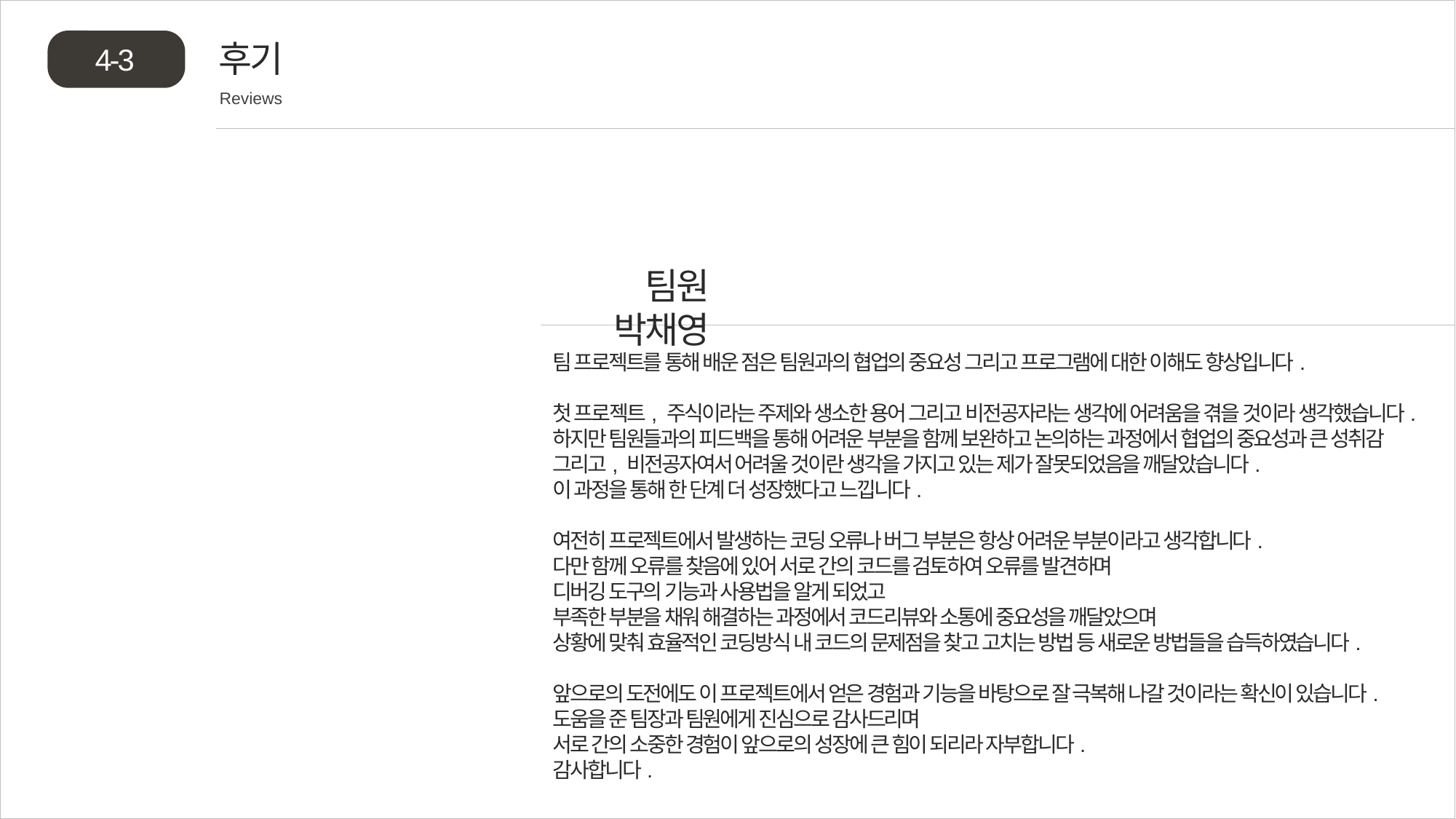

후기
4-3
Reviews
팀원 박채영
팀 프로젝트를 통해 배운 점은 팀원과의 협업의 중요성 그리고 프로그램에 대한 이해도 향상입니다.

첫 프로젝트, 주식이라는 주제와 생소한 용어 그리고 비전공자라는 생각에 어려움을 겪을 것이라 생각했습니다.
하지만 팀원들과의 피드백을 통해 어려운 부분을 함께 보완하고 논의하는 과정에서 협업의 중요성과 큰 성취감
그리고, 비전공자여서 어려울 것이란 생각을 가지고 있는 제가 잘못되었음을 깨달았습니다.
이 과정을 통해 한 단계 더 성장했다고 느낍니다.

여전히 프로젝트에서 발생하는 코딩 오류나 버그 부분은 항상 어려운 부분이라고 생각합니다.
다만 함께 오류를 찾음에 있어 서로 간의 코드를 검토하여 오류를 발견하며
디버깅 도구의 기능과 사용법을 알게 되었고
부족한 부분을 채워 해결하는 과정에서 코드리뷰와 소통에 중요성을 깨달았으며
상황에 맞춰 효율적인 코딩방식 내 코드의 문제점을 찾고 고치는 방법 등 새로운 방법들을 습득하였습니다.

앞으로의 도전에도 이 프로젝트에서 얻은 경험과 기능을 바탕으로 잘 극복해 나갈 것이라는 확신이 있습니다.
도움을 준 팀장과 팀원에게 진심으로 감사드리며
서로 간의 소중한 경험이 앞으로의 성장에 큰 힘이 되리라 자부합니다.
감사합니다.